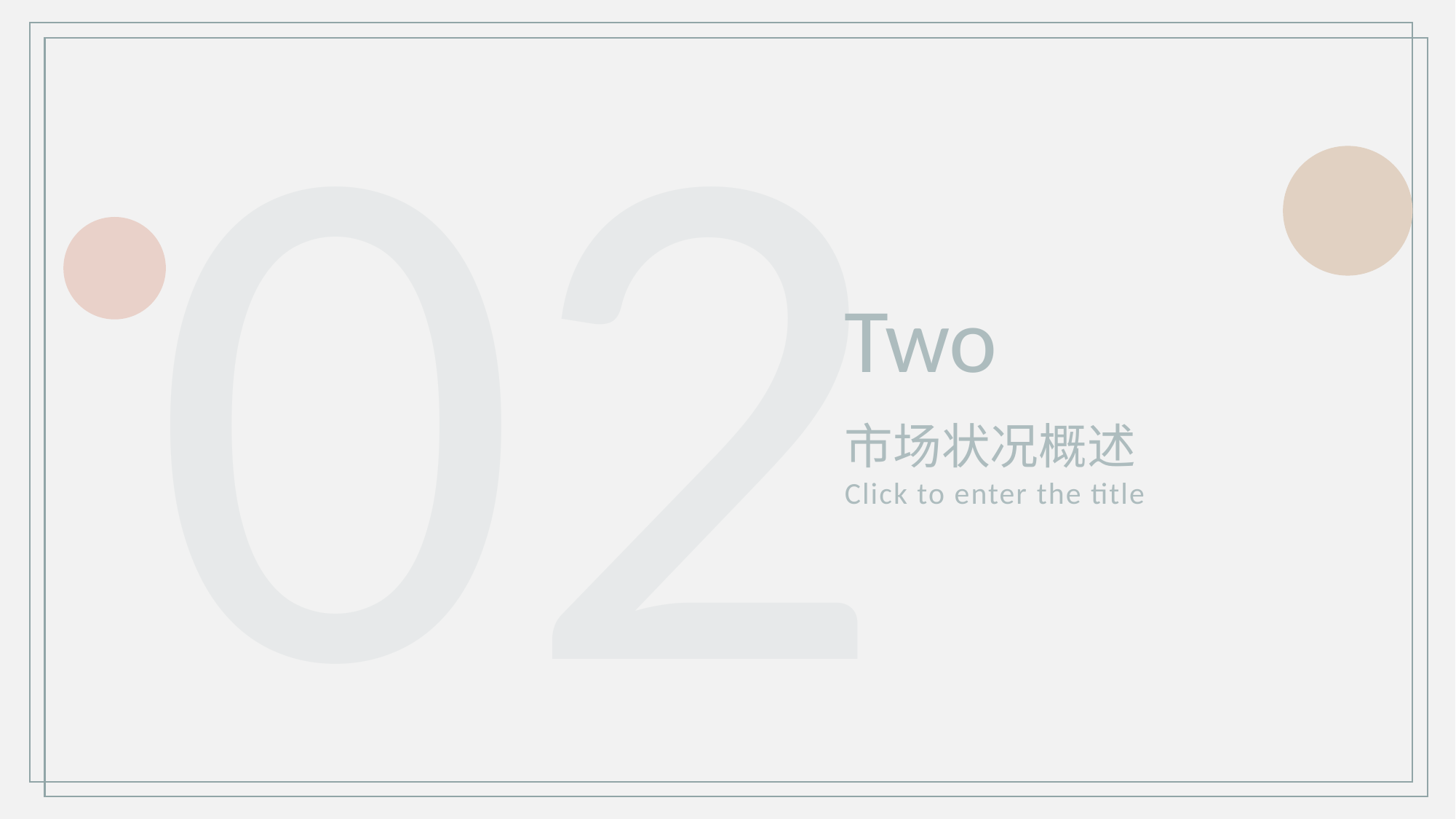

02

Two
市场状况概述
Click to enter the title